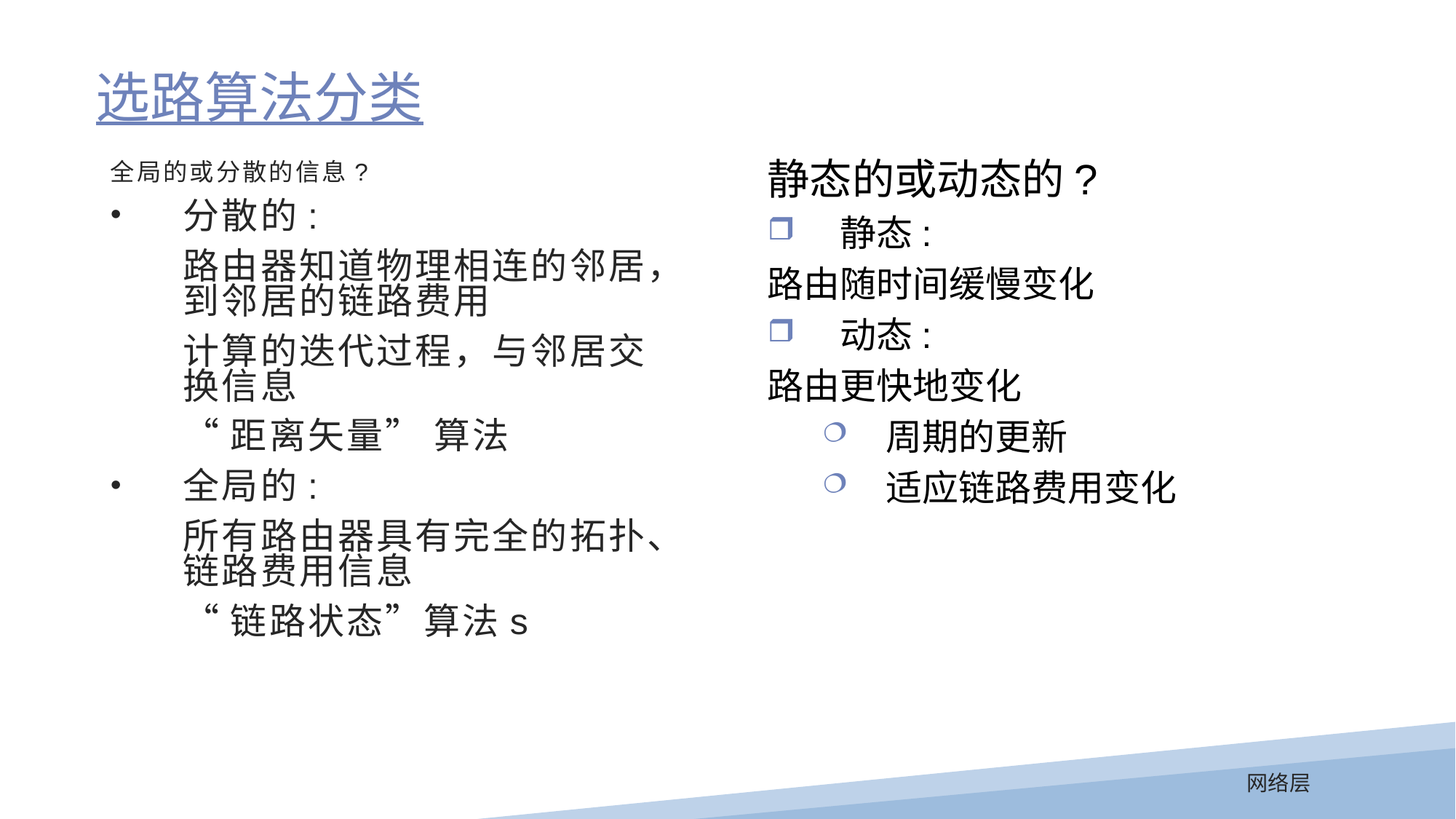

选路算法分类
静态的或动态的?
静态:
路由随时间缓慢变化
动态:
路由更快地变化
周期的更新
适应链路费用变化
全局的或分散的信息?
分散的:
	路由器知道物理相连的邻居，到邻居的链路费用
	计算的迭代过程，与邻居交换信息
	“距离矢量” 算法
全局的:
	所有路由器具有完全的拓扑、链路费用信息
	“链路状态”算法s

网络层
7